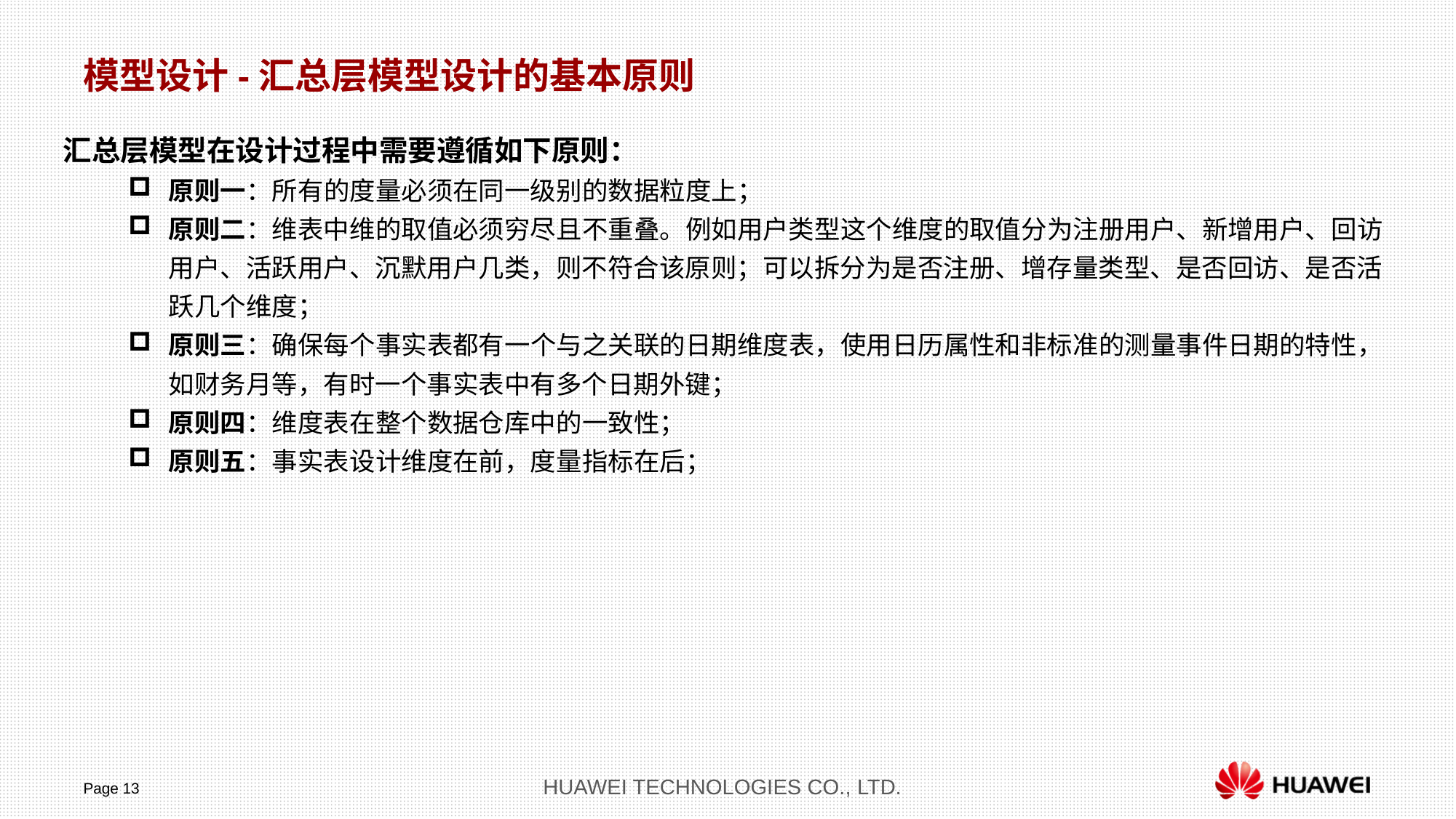

模型设计-汇总层模型设计的基本原则
汇总层模型在设计过程中需要遵循如下原则：
原则一：所有的度量必须在同一级别的数据粒度上；
原则二：维表中维的取值必须穷尽且不重叠。例如用户类型这个维度的取值分为注册用户、新增用户、回访用户、活跃用户、沉默用户几类，则不符合该原则；可以拆分为是否注册、增存量类型、是否回访、是否活跃几个维度；
原则三：确保每个事实表都有一个与之关联的日期维度表，使用日历属性和非标准的测量事件日期的特性，如财务月等，有时一个事实表中有多个日期外键；
原则四：维度表在整个数据仓库中的一致性；
原则五：事实表设计维度在前，度量指标在后；